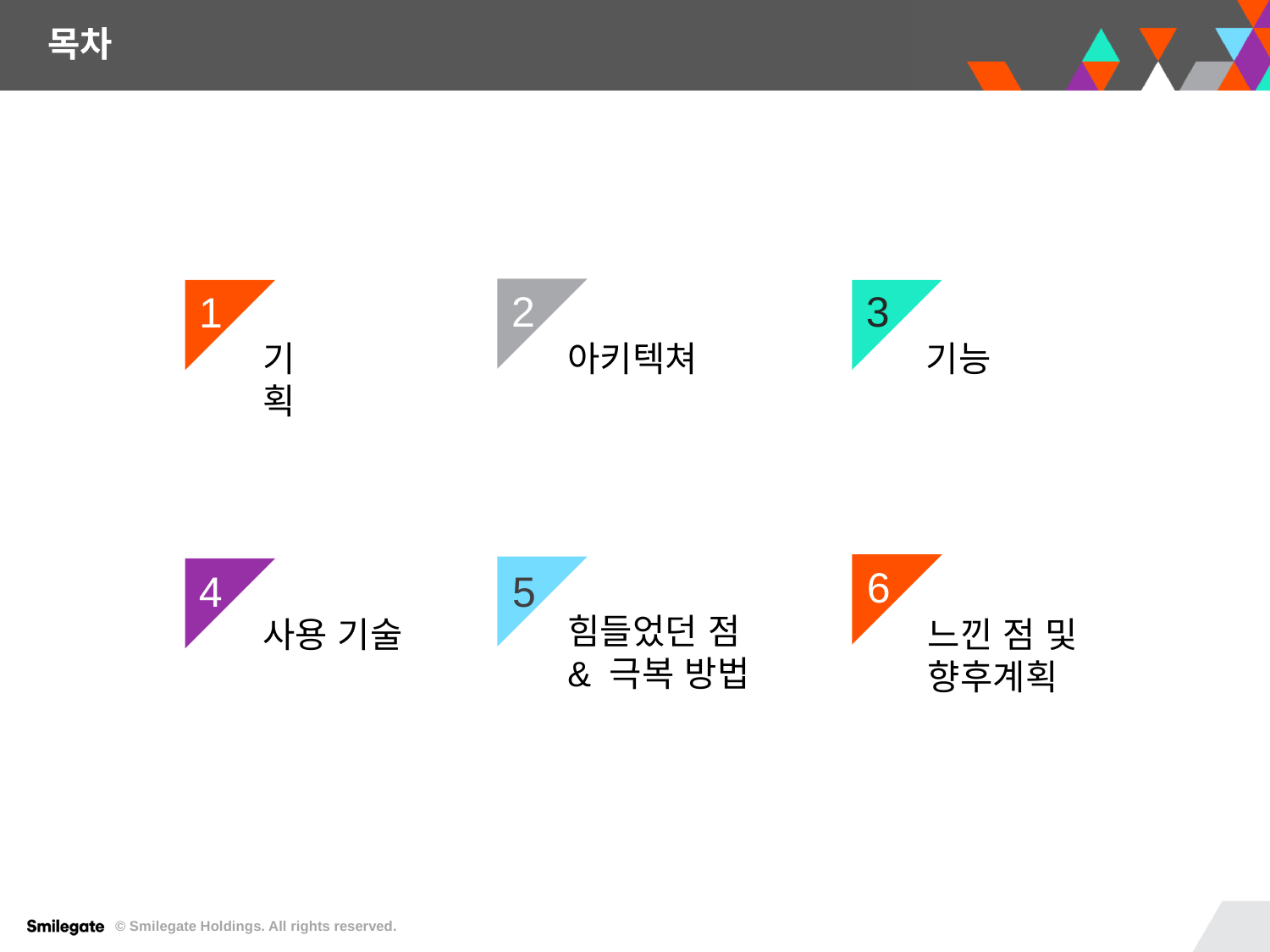

목차
3
2
1

기획
아키텍쳐
기능
6

5

4
힘들었던 점 & 극복 방법
느낀 점 및
향후계획
사용 기술